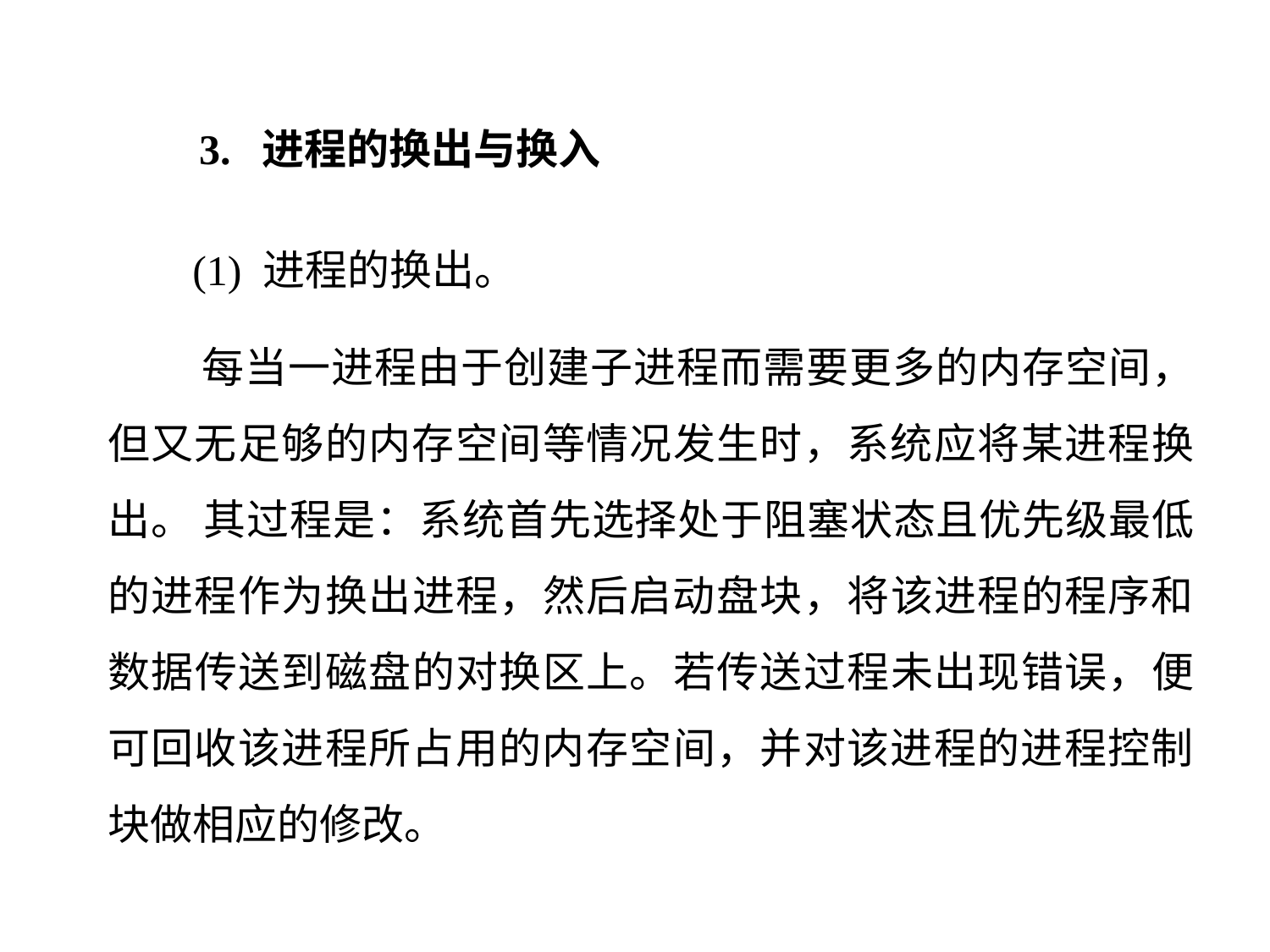

3.  进程的换出与换入
        (1) 进程的换出。
        每当一进程由于创建子进程而需要更多的内存空间，但又无足够的内存空间等情况发生时，系统应将某进程换出。 其过程是：系统首先选择处于阻塞状态且优先级最低的进程作为换出进程，然后启动盘块，将该进程的程序和数据传送到磁盘的对换区上。若传送过程未出现错误，便可回收该进程所占用的内存空间，并对该进程的进程控制块做相应的修改。